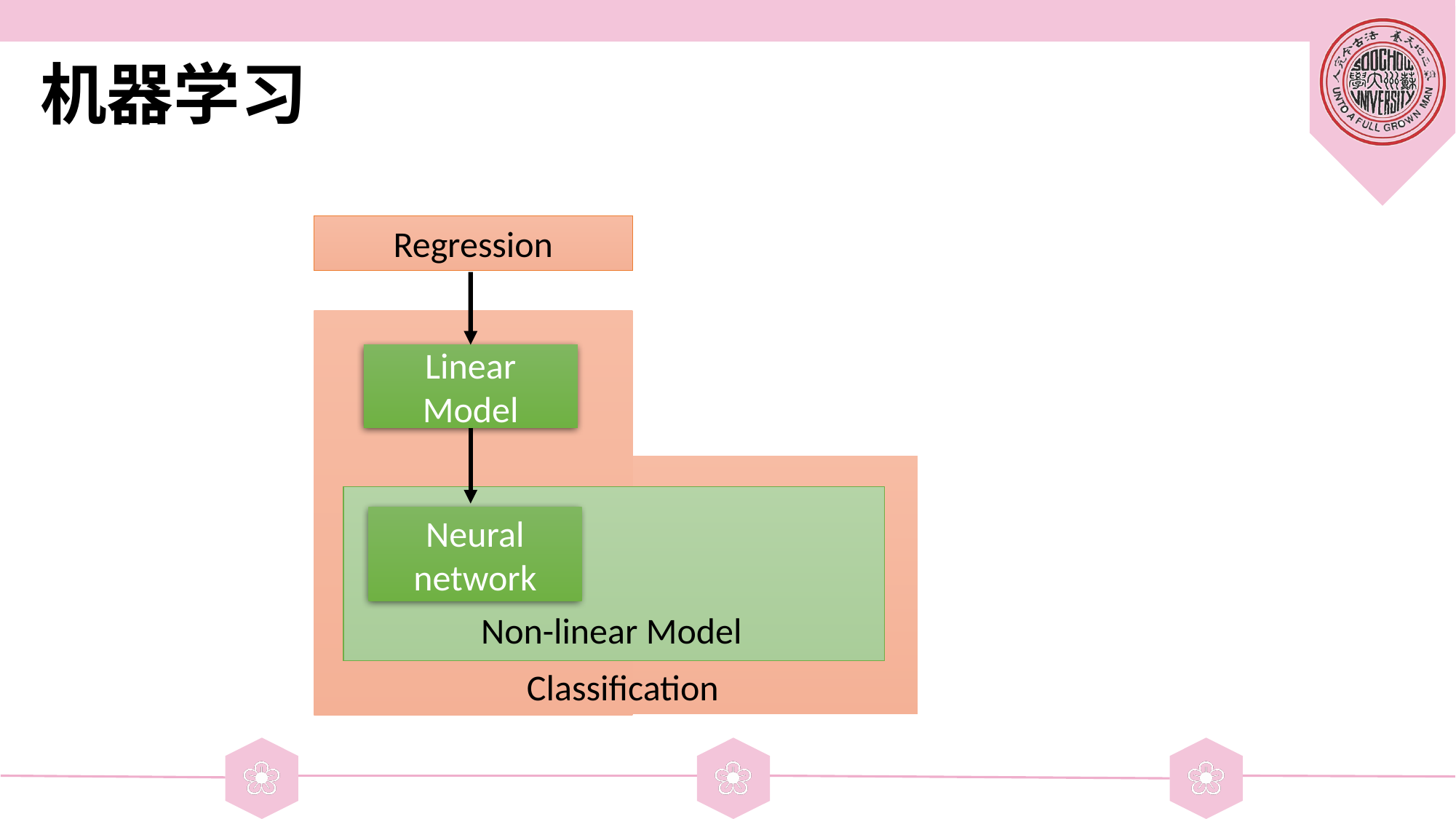

# 机器学习
Regression

Linear Model

Neural network
Non-linear Model
Classification